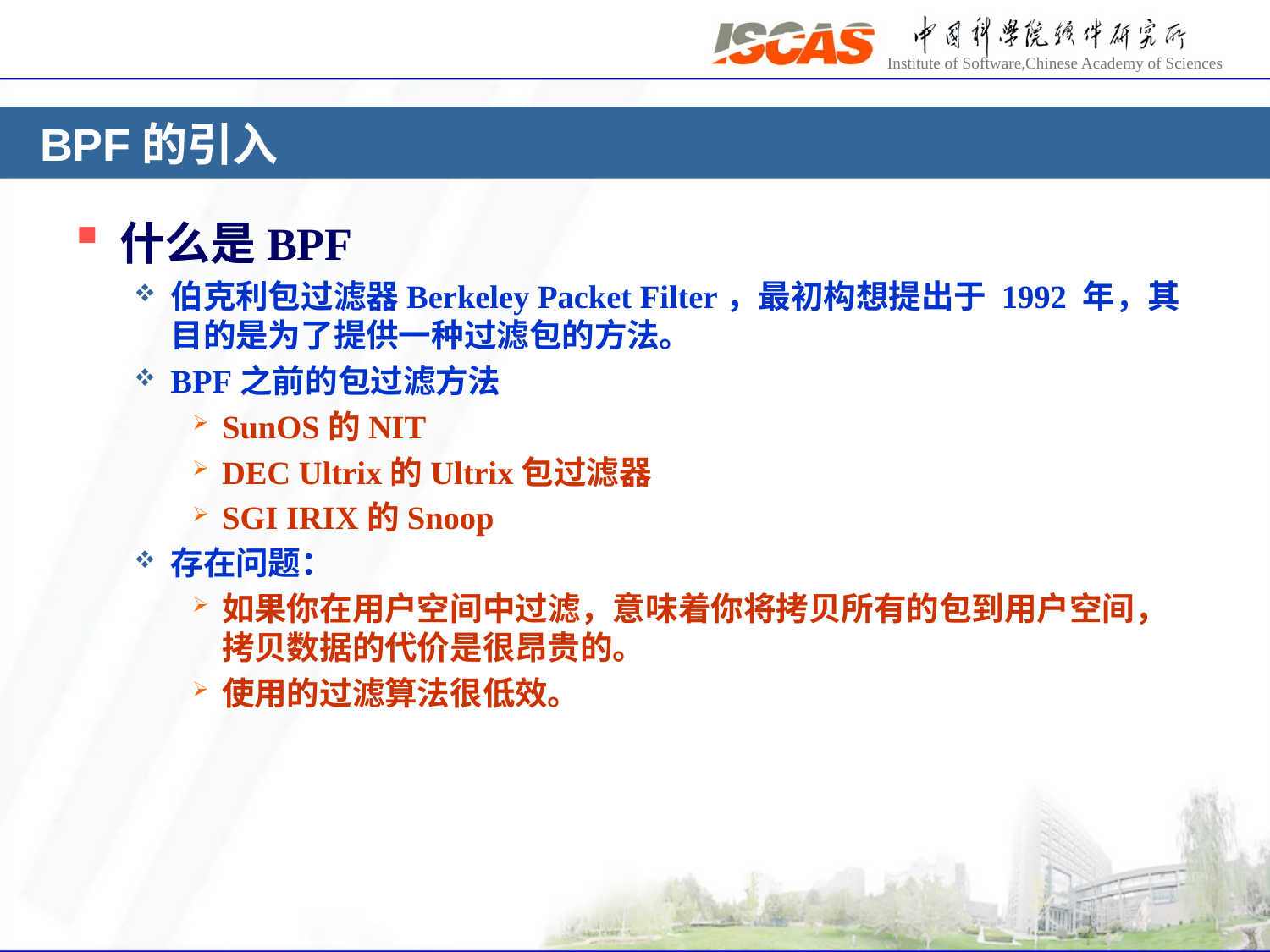

# BPF的引入
什么是BPF
伯克利包过滤器Berkeley Packet Filter，最初构想提出于 1992 年，其目的是为了提供一种过滤包的方法。
BPF之前的包过滤方法
SunOS的NIT
DEC Ultrix的Ultrix包过滤器
SGI IRIX的Snoop
存在问题：
如果你在用户空间中过滤，意味着你将拷贝所有的包到用户空间，拷贝数据的代价是很昂贵的。
使用的过滤算法很低效。